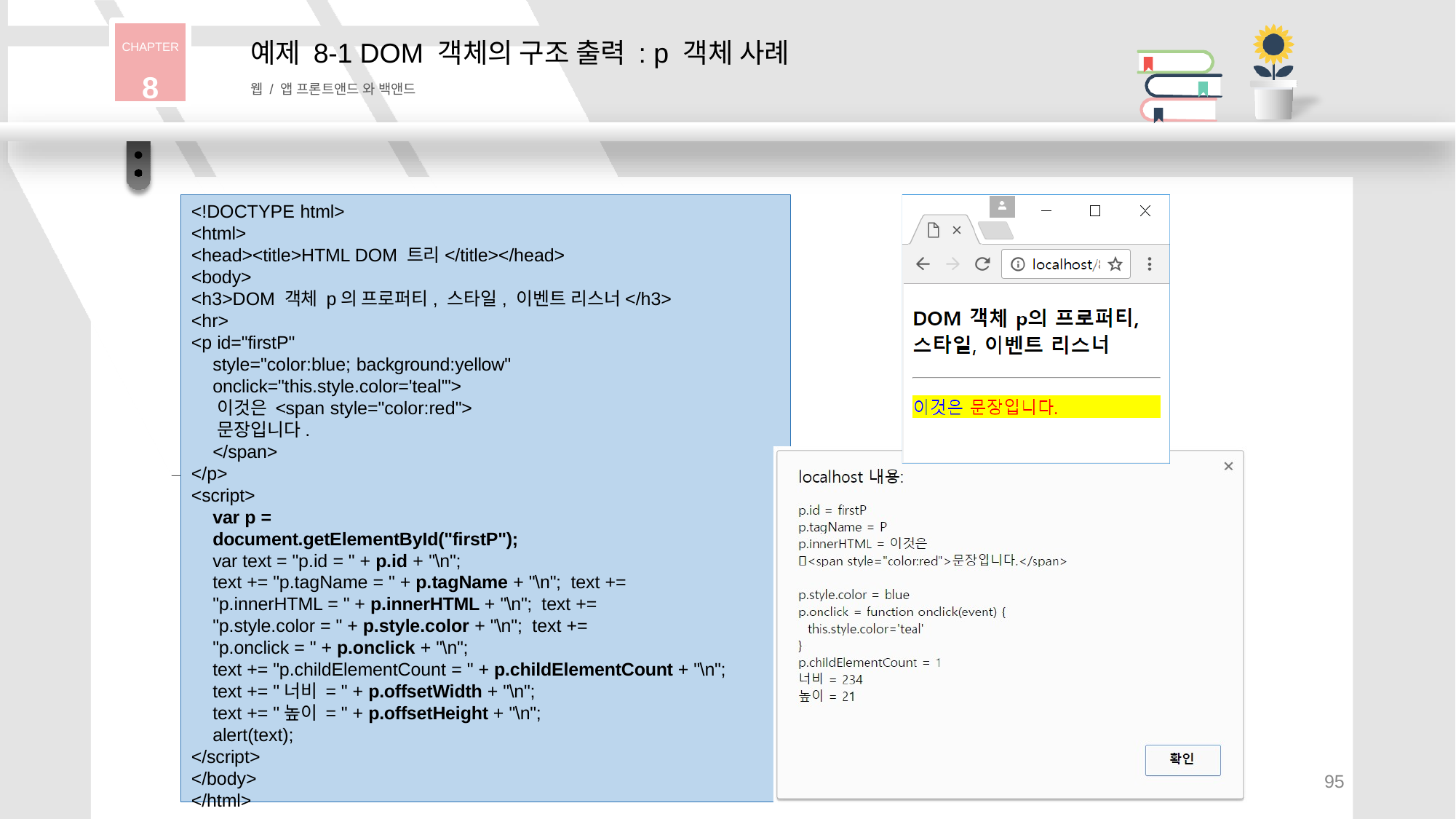

CHAPTER

8

# 예제 8-1 DOM 객체의 구조 출력 : p 객체 사례

웹 / 앱 프론트앤드 와 백앤드

<!DOCTYPE html>
<html>
<head><title>HTML DOM 트리</title></head>
<body>
<h3>DOM 객체 p의 프로퍼티, 스타일, 이벤트 리스너</h3>
<hr>
<p id="firstP"
style="color:blue; background:yellow"  onclick="this.style.color='teal'">
이것은 <span style="color:red">문장입니다.
</span>
</p>
<script>
var p = document.getElementById("firstP");
var text = "p.id = " + p.id + "\n";
text += "p.tagName = " + p.tagName + "\n";  text += "p.innerHTML = " + p.innerHTML + "\n";  text += "p.style.color = " + p.style.color + "\n";  text += "p.onclick = " + p.onclick + "\n";
text += "p.childElementCount = " + p.childElementCount + "\n";  text += "너비 = " + p.offsetWidth + "\n";
text += "높이 = " + p.offsetHeight + "\n";  alert(text);
</script>
</body>
</html>

95